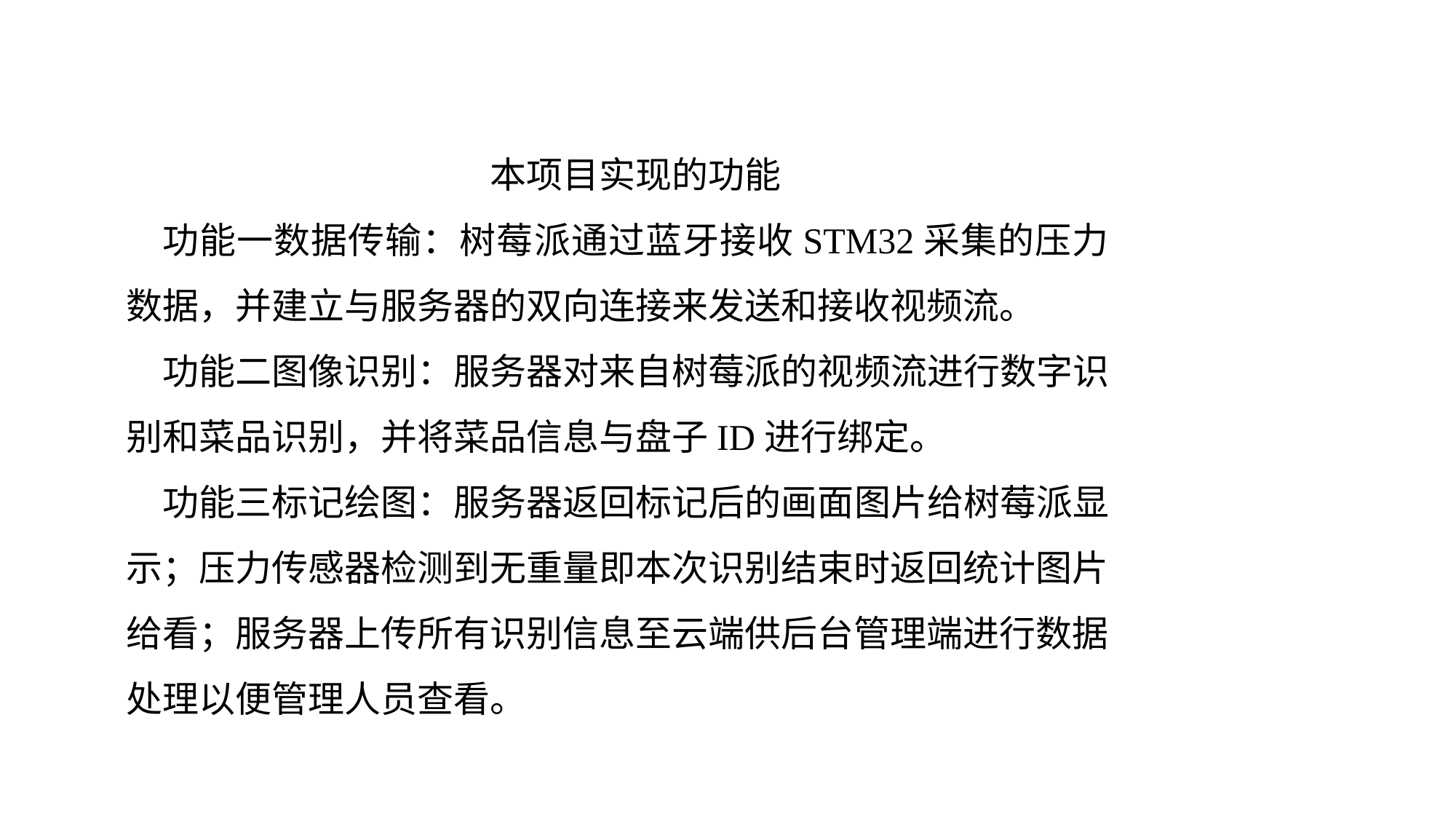

本项目实现的功能
功能一数据传输：树莓派通过蓝牙接收STM32采集的压力数据，并建立与服务器的双向连接来发送和接收视频流。
功能二图像识别：服务器对来自树莓派的视频流进行数字识别和菜品识别，并将菜品信息与盘子ID进行绑定。
功能三标记绘图：服务器返回标记后的画面图片给树莓派显示；压力传感器检测到无重量即本次识别结束时返回统计图片给看；服务器上传所有识别信息至云端供后台管理端进行数据处理以便管理人员查看。